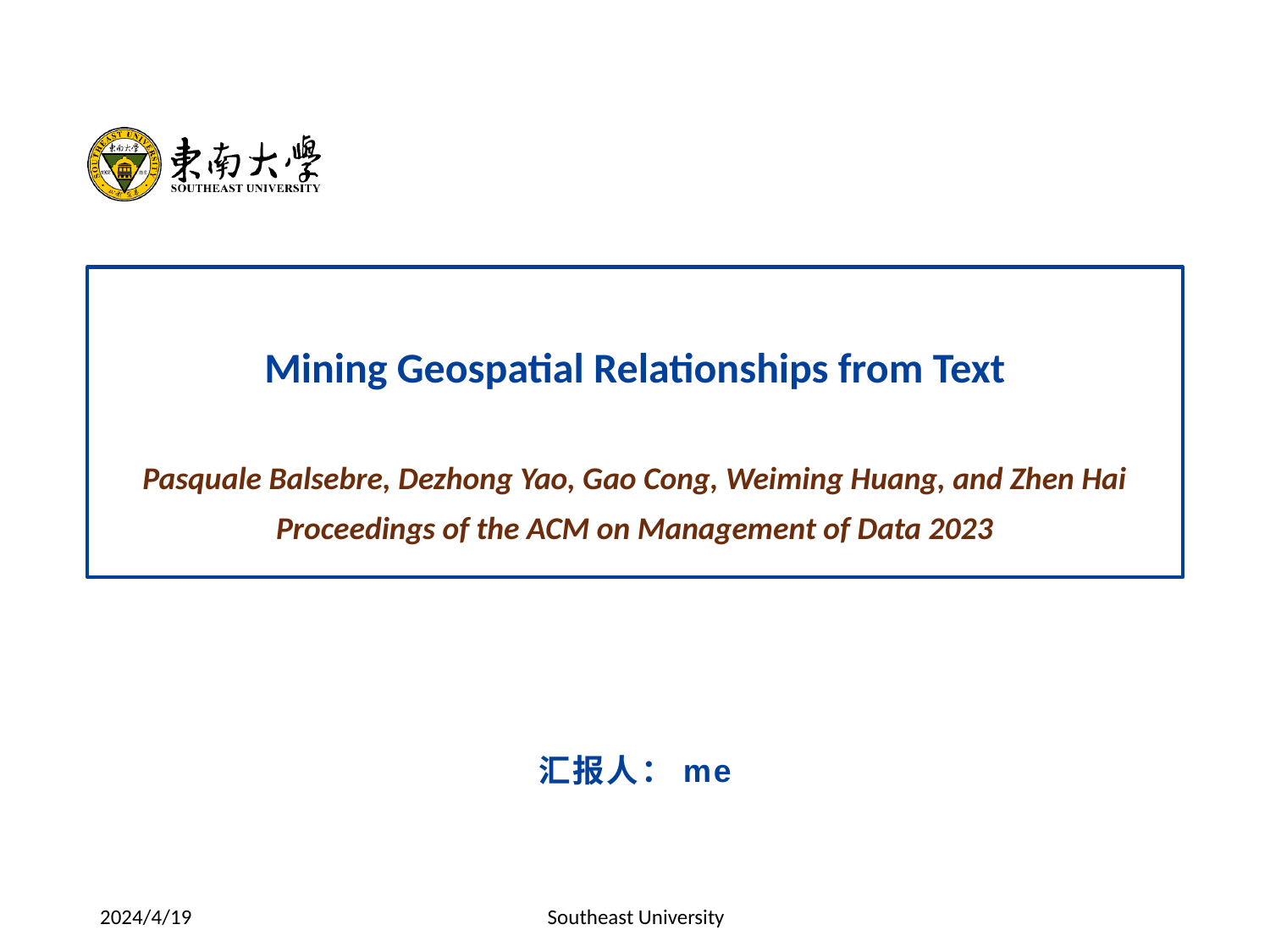

Mining Geospatial Relationships from Text
Pasquale Balsebre, Dezhong Yao, Gao Cong, Weiming Huang, and Zhen Hai
Proceedings of the ACM on Management of Data 2023
汇报人：me